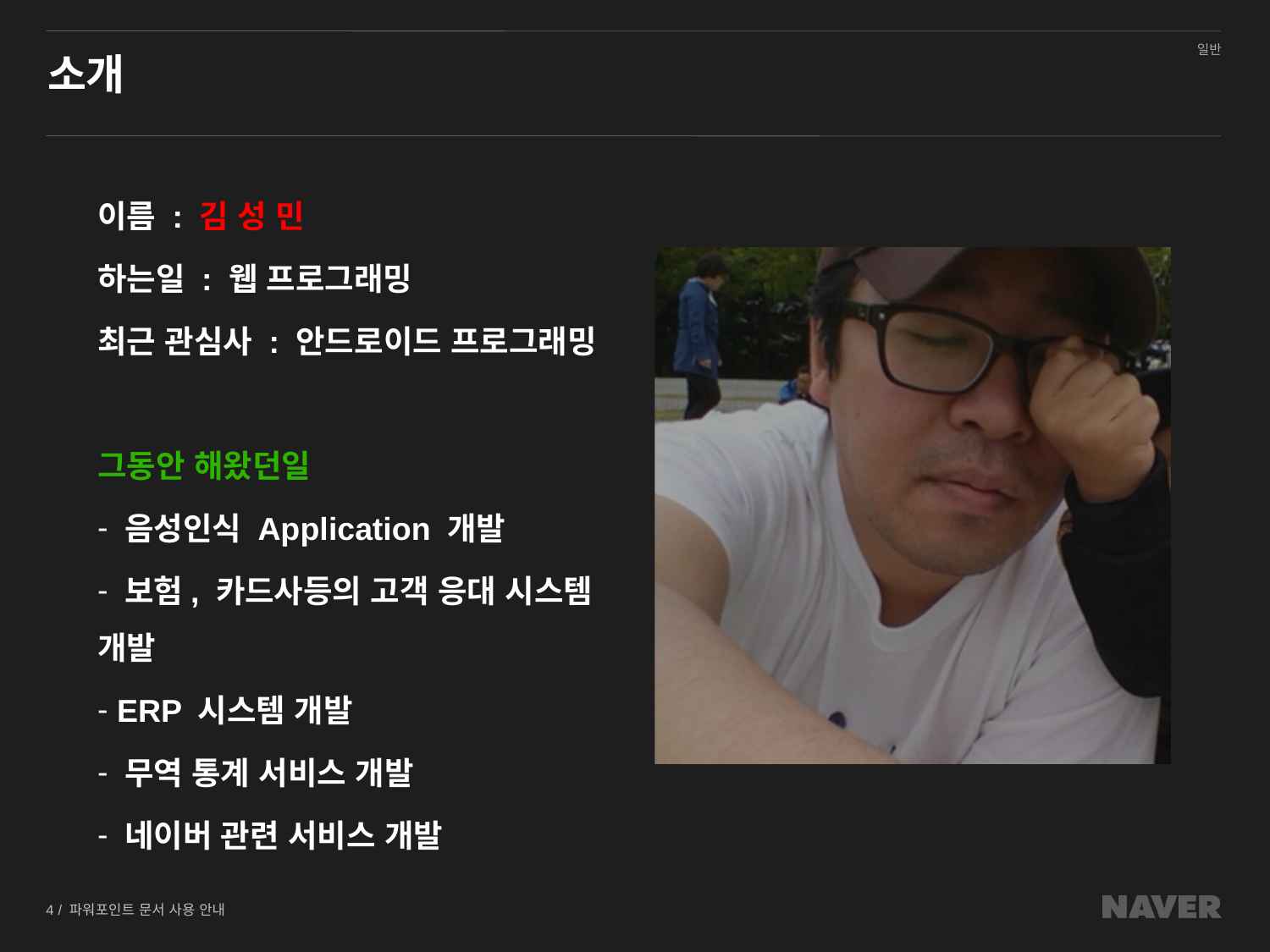

# 소개
이름 : 김 성 민
하는일 : 웹 프로그래밍
최근 관심사 : 안드로이드 프로그래밍

그동안 해왔던일
 음성인식 Application 개발
 보험, 카드사등의 고객 응대 시스템 개발
 ERP 시스템 개발
 무역 통계 서비스 개발
 네이버 관련 서비스 개발